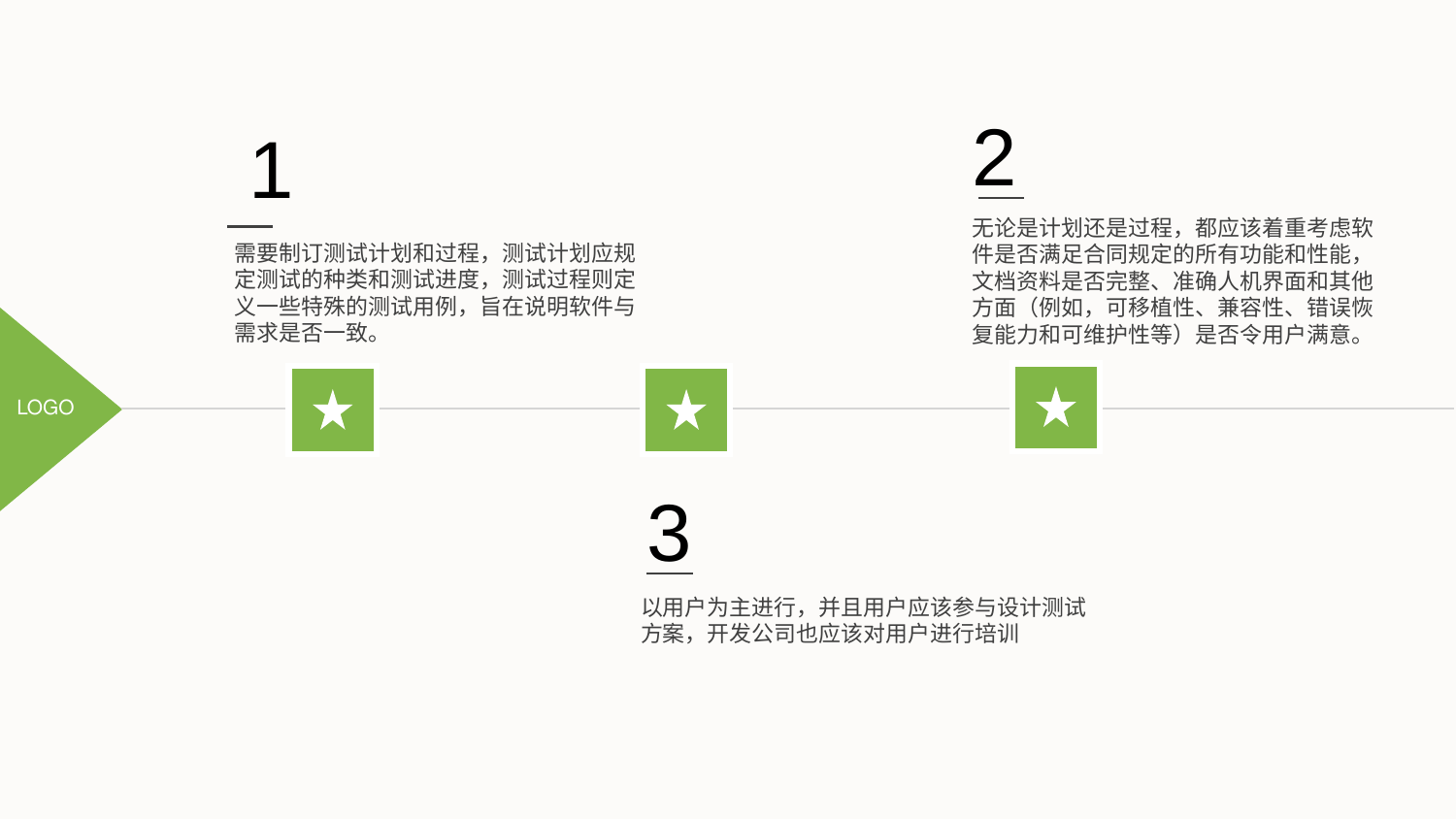

2

无论是计划还是过程，都应该着重考虑软件是否满足合同规定的所有功能和性能，文档资料是否完整、准确人机界面和其他方面（例如，可移植性、兼容性、错误恢复能力和可维护性等）是否令用户满意。
1

需要制订测试计划和过程，测试计划应规定测试的种类和测试进度，测试过程则定义一些特殊的测试用例，旨在说明软件与需求是否一致。

LOGO

3

以用户为主进行，并且用户应该参与设计测试方案，开发公司也应该对用户进行培训